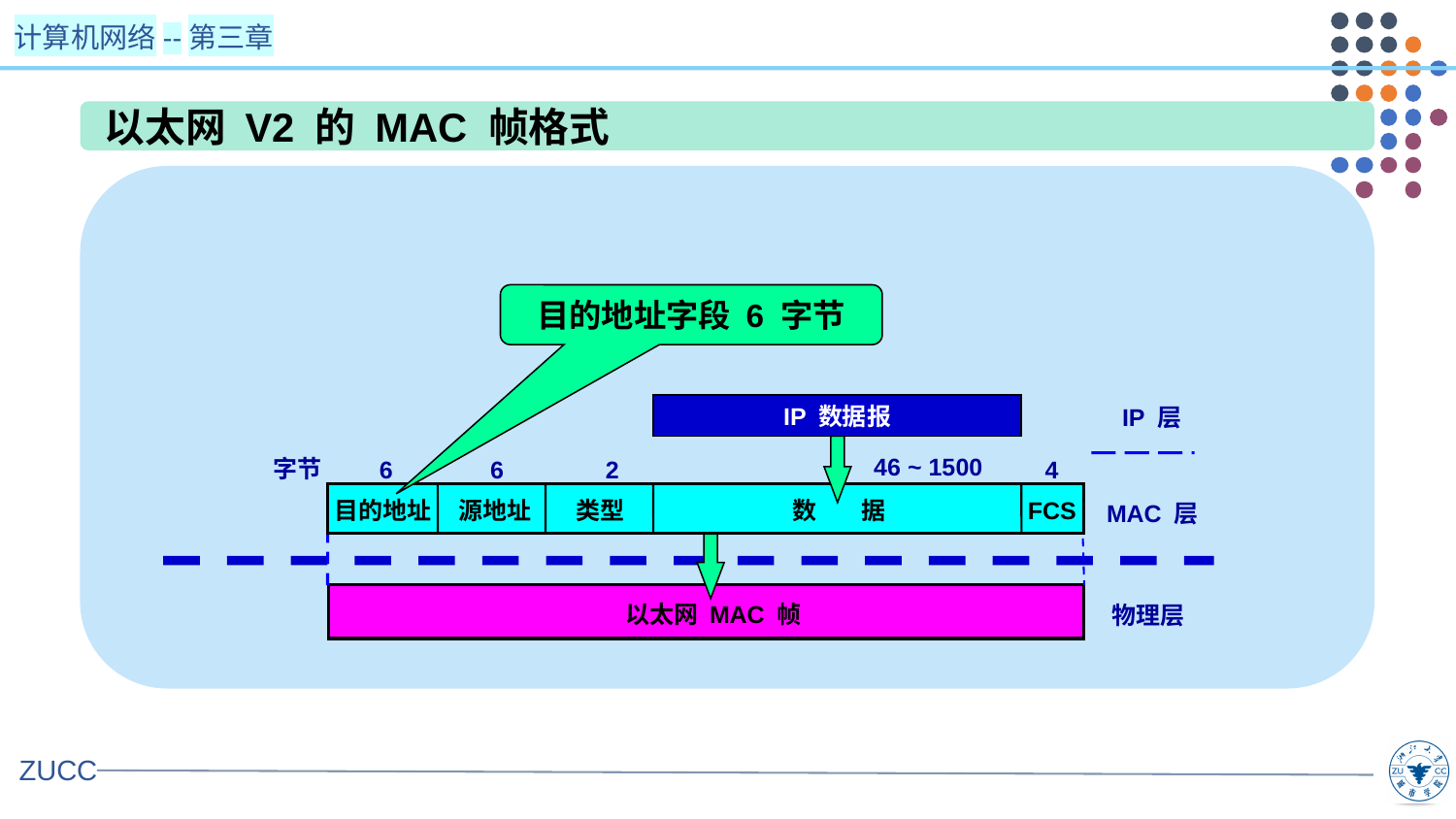

以太网 V2 的 MAC 帧格式

目的地址字段 6 字节
IP 数据报

IP 层
46 ~ 1500
字节
6
6
2
4

目的地址
源地址
类型
数        据
FCS
MAC 层

以太网 MAC 帧
物理层